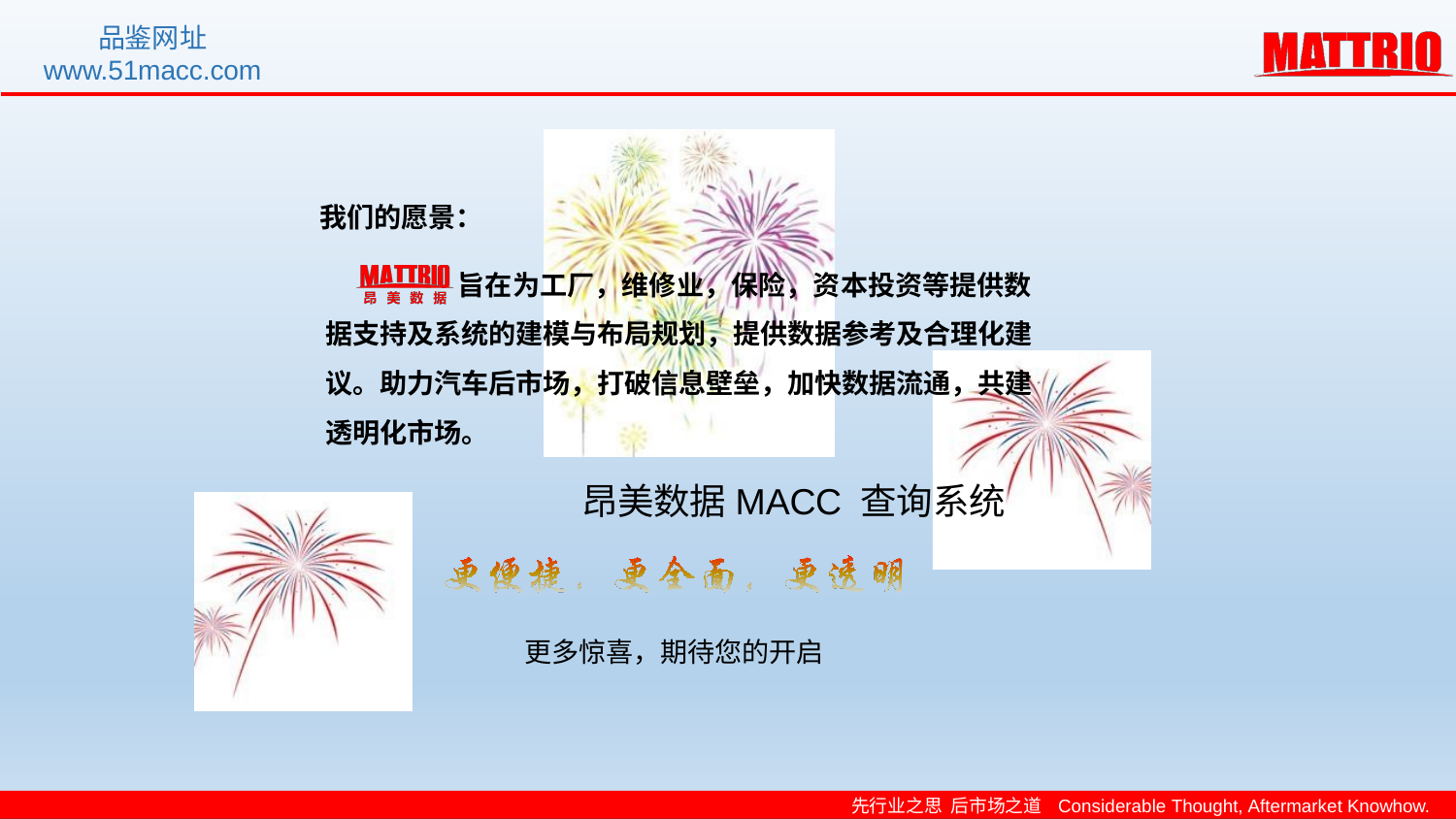

品鉴网址
www.51macc.com

我们的愿景：
旨在为工厂，维修业，保险，资本投资等提供数  据支持及系统的建模与布局规划，提供数据参考及合理化建  议。助力汽车后市场，打破信息壁垒，加快数据流通，共建  透明化市场。

昂美数据MACC 查询系统

更多惊喜，期待您的开启

先行业之思  后市场之道   Considerable Thought, Aftermarket Knowhow.